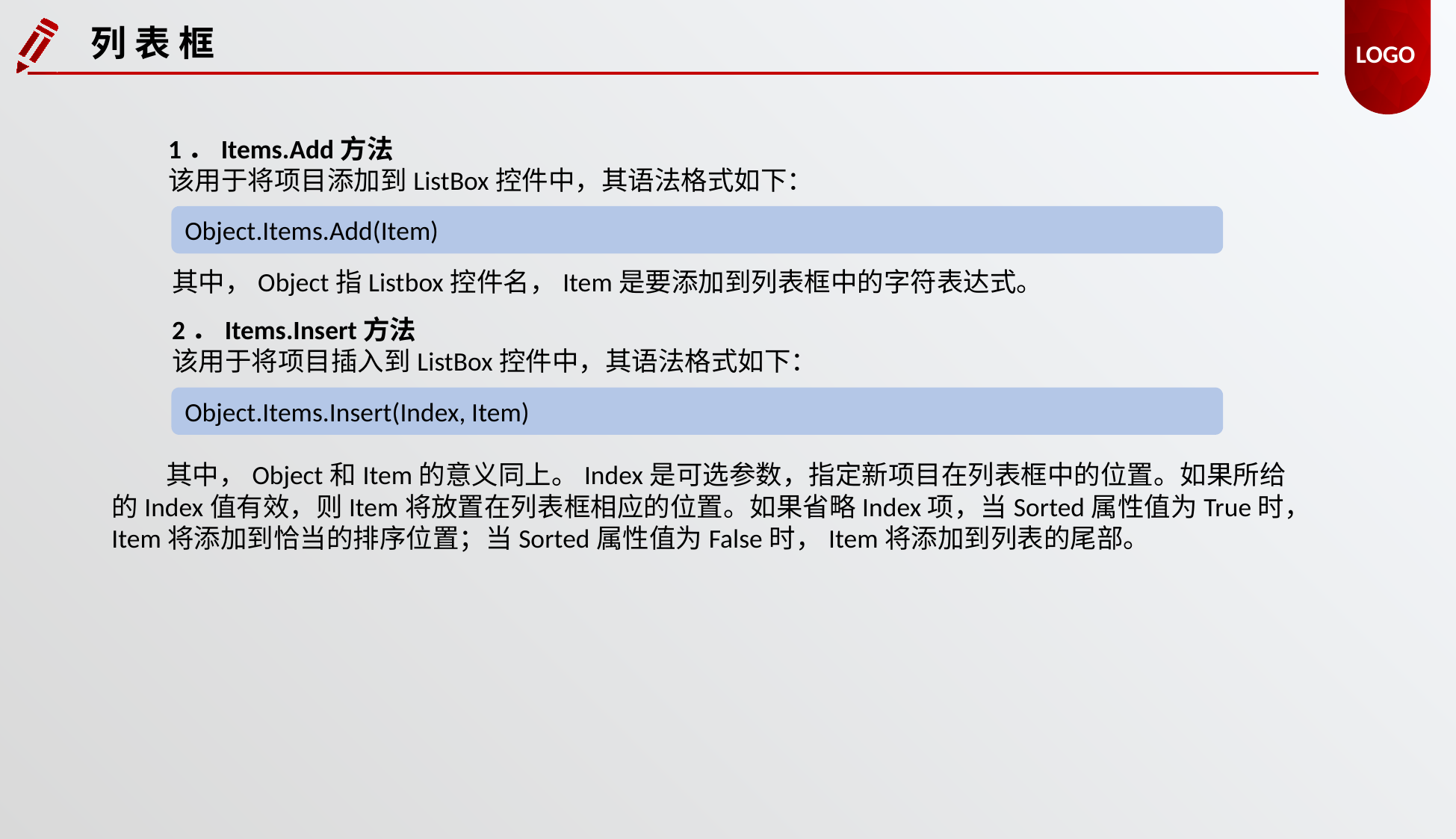

列 表 框
1．Items.Add方法
该用于将项目添加到ListBox控件中，其语法格式如下：
Object.Items.Add(Item)
其中，Object指Listbox控件名，Item是要添加到列表框中的字符表达式。
2．Items.Insert方法
该用于将项目插入到ListBox控件中，其语法格式如下：
Object.Items.Insert(Index, Item)
其中，Object和Item的意义同上。Index是可选参数，指定新项目在列表框中的位置。如果所给的Index值有效，则Item将放置在列表框相应的位置。如果省略Index项，当Sorted属性值为True时，Item将添加到恰当的排序位置；当Sorted属性值为False时，Item将添加到列表的尾部。